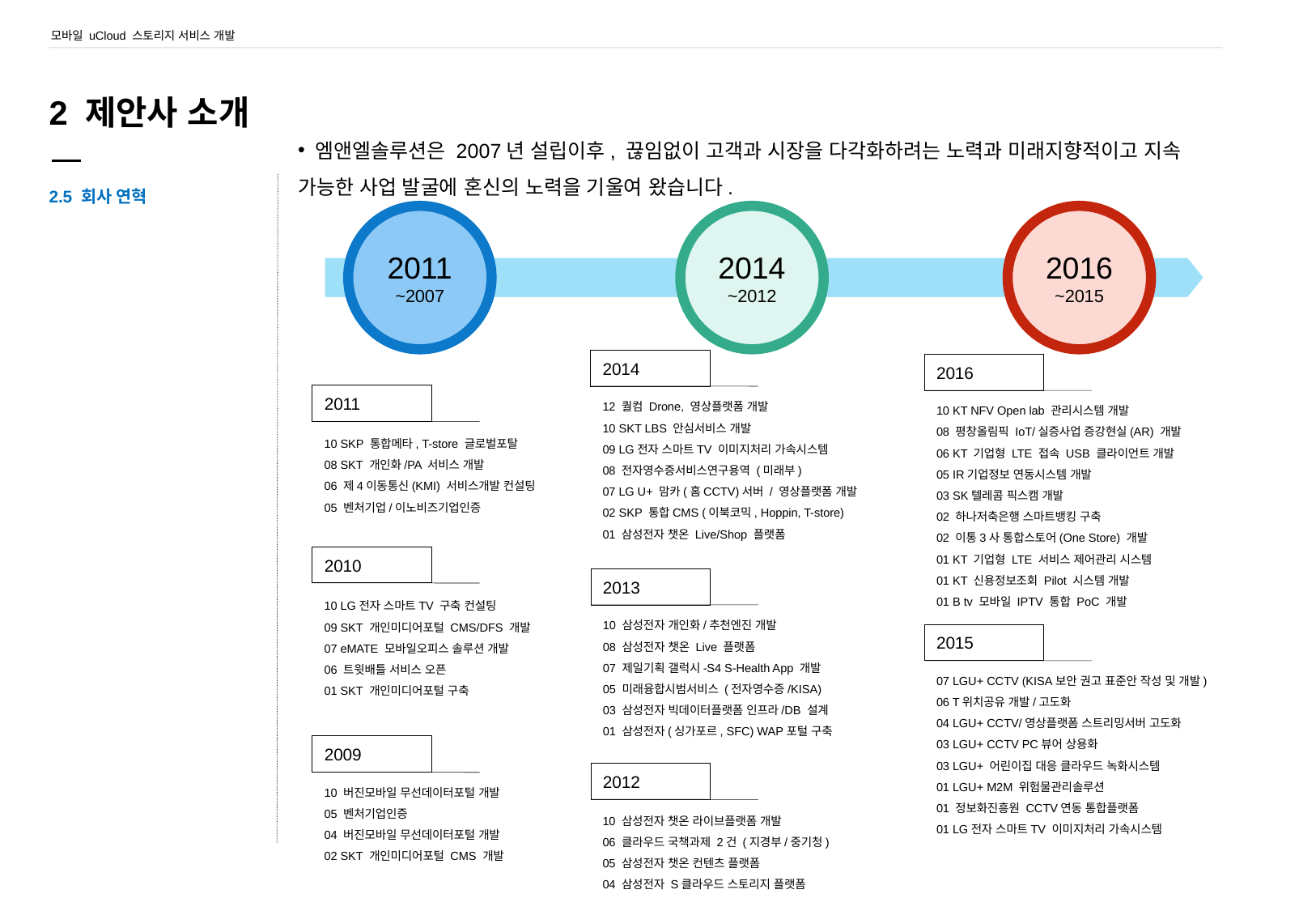

2 제안사 소개
 엠앤엘솔루션은 2007년 설립이후, 끊임없이 고객과 시장을 다각화하려는 노력과 미래지향적이고 지속 가능한 사업 발굴에 혼신의 노력을 기울여 왔습니다.

2.5 회사 연혁
2011
~2007
2014
~2012
2016
~2015

2014
2016
2011

12 퀄컴 Drone, 영상플랫폼 개발
10 SKT LBS 안심서비스 개발
09 LG전자 스마트TV 이미지처리 가속시스템
08 전자영수증서비스연구용역 (미래부)
07 LG U+ 맘카(홈CCTV)서버 / 영상플랫폼 개발
02 SKP 통합CMS (이북코믹, Hoppin, T-store)
01 삼성전자 챗온 Live/Shop 플랫폼
10 KT NFV Open lab 관리시스템 개발
08 평창올림픽 IoT/실증사업 증강현실(AR) 개발
06 KT 기업형 LTE 접속 USB 클라이언트 개발
05 IR기업정보 연동시스템 개발
03 SK텔레콤 픽스캠 개발
02 하나저축은행 스마트뱅킹 구축
02 이통3사 통합스토어(One Store) 개발
01 KT 기업형 LTE 서비스 제어관리 시스템
01 KT 신용정보조회 Pilot 시스템 개발
01 B tv 모바일 IPTV 통합 PoC 개발

10 SKP 통합메타, T-store 글로벌포탈
08 SKT 개인화/PA 서비스 개발
06 제4이동통신(KMI) 서비스개발 컨설팅
05 벤처기업/이노비즈기업인증
2010
2013

10 LG전자 스마트TV 구축 컨설팅
09 SKT 개인미디어포털 CMS/DFS 개발
07 eMATE 모바일오피스 솔루션 개발
06 트윗배틀 서비스 오픈
01 SKT 개인미디어포털 구축

10 삼성전자 개인화/추천엔진 개발
08 삼성전자 챗온 Live 플랫폼
07 제일기획 갤럭시-S4 S-Health App 개발
05 미래융합시범서비스 (전자영수증/KISA)
03 삼성전자 빅데이터플랫폼 인프라/DB 설계
01 삼성전자(싱가포르, SFC) WAP포털 구축
2015

07 LGU+ CCTV (KISA보안 권고 표준안 작성 및 개발)
06 T위치공유 개발/고도화
04 LGU+ CCTV/영상플랫폼 스트리밍서버 고도화
03 LGU+ CCTV PC뷰어 상용화
03 LGU+ 어린이집 대응 클라우드 녹화시스템
01 LGU+ M2M 위험물관리솔루션
01 정보화진흥원 CCTV연동 통합플랫폼
01 LG전자 스마트TV 이미지처리 가속시스템
2009
2012
10 버진모바일 무선데이터포털 개발
05 벤처기업인증
04 버진모바일 무선데이터포털 개발
02 SKT 개인미디어포털 CMS 개발

10 삼성전자 챗온 라이브플랫폼 개발
06 클라우드 국책과제 2건 (지경부/중기청)
05 삼성전자 챗온 컨텐츠 플랫폼
04 삼성전자 S클라우드 스토리지 플랫폼